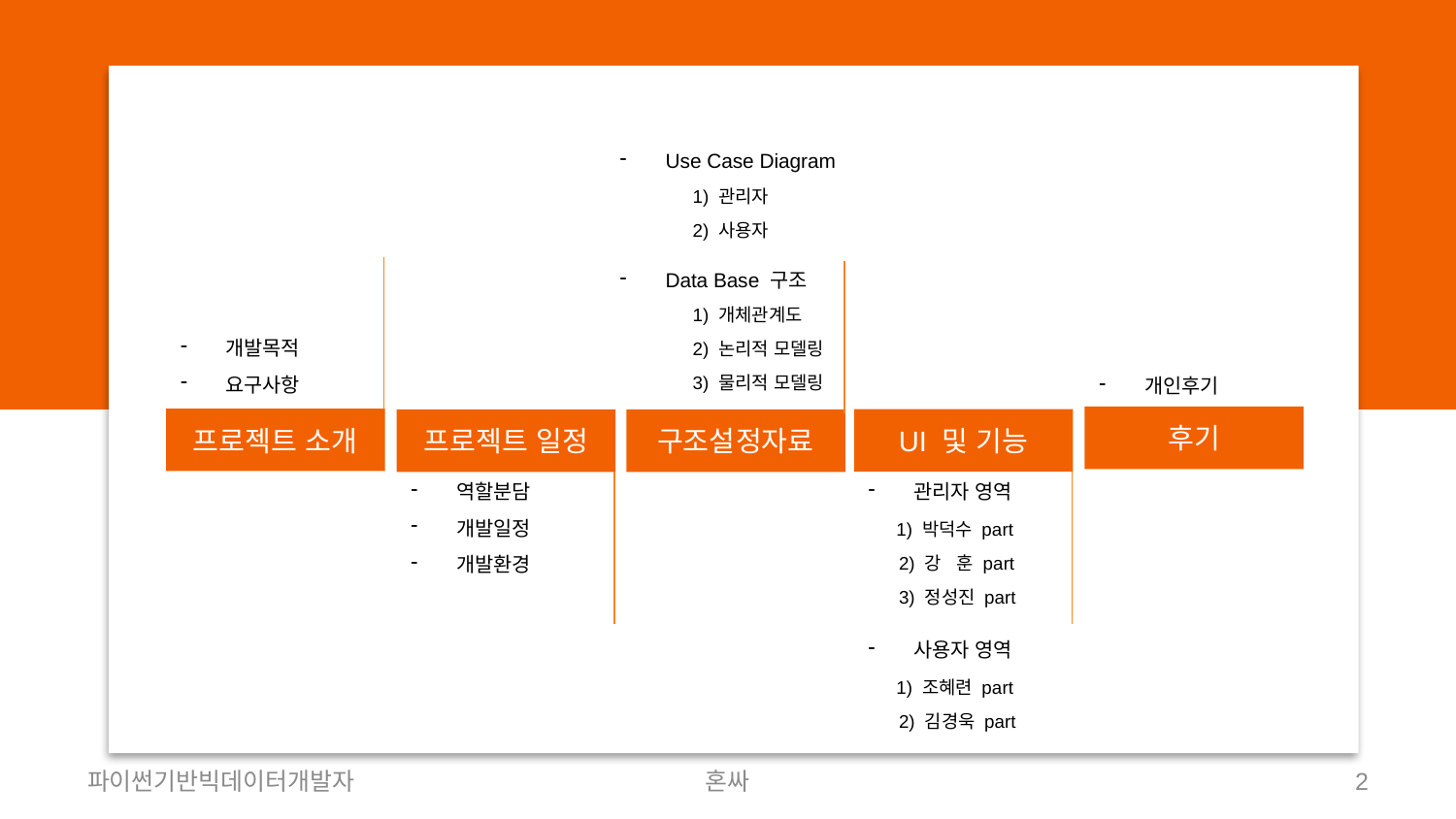

Use Case Diagram
1) 관리자
2) 사용자
Data Base 구조
1) 개체관계도
2) 논리적 모델링
3) 물리적 모델링
개발목적
요구사항
혼자왔어? 싸게줄게
개인후기
후기
프로젝트 소개
UI 및 기능
구조설정자료
프로젝트 일정
역할분담
개발일정
개발환경
관리자 영역
     1) 박덕수 part
      2) 강   훈 part
      3) 정성진 part
사용자 영역
     1) 조혜련 part
      2) 김경욱 part
파이썬기반빅데이터개발자
혼싸
2